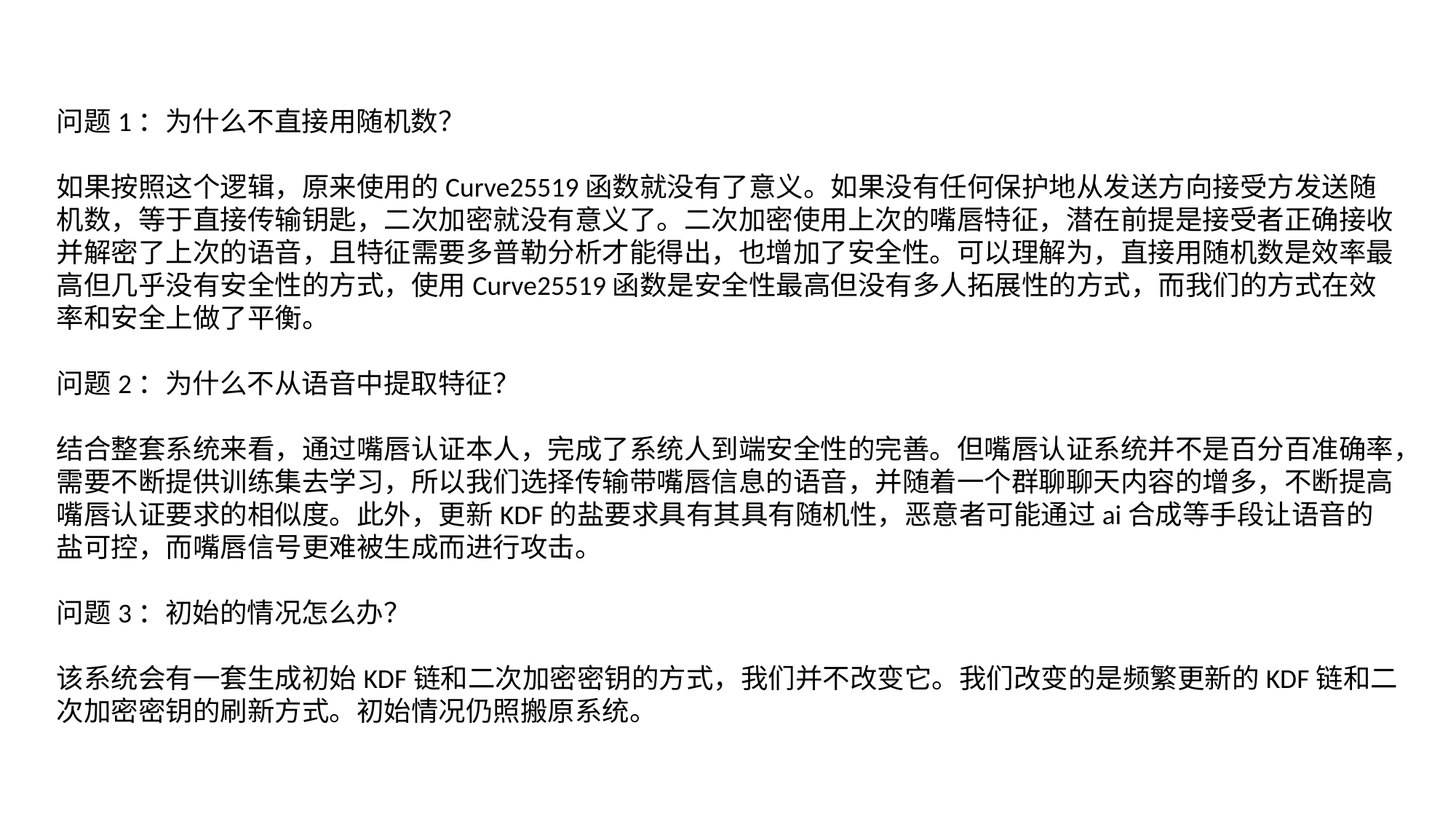

问题1：为什么不直接用随机数？

如果按照这个逻辑，原来使用的Curve25519函数就没有了意义。如果没有任何保护地从发送方向接受方发送随机数，等于直接传输钥匙，二次加密就没有意义了。二次加密使用上次的嘴唇特征，潜在前提是接受者正确接收并解密了上次的语音，且特征需要多普勒分析才能得出，也增加了安全性。可以理解为，直接用随机数是效率最高但几乎没有安全性的方式，使用Curve25519函数是安全性最高但没有多人拓展性的方式，而我们的方式在效率和安全上做了平衡。

问题2：为什么不从语音中提取特征？

结合整套系统来看，通过嘴唇认证本人，完成了系统人到端安全性的完善。但嘴唇认证系统并不是百分百准确率，需要不断提供训练集去学习，所以我们选择传输带嘴唇信息的语音，并随着一个群聊聊天内容的增多，不断提高嘴唇认证要求的相似度。此外，更新KDF的盐要求具有其具有随机性，恶意者可能通过ai合成等手段让语音的盐可控，而嘴唇信号更难被生成而进行攻击。

问题3：初始的情况怎么办？

该系统会有一套生成初始KDF链和二次加密密钥的方式，我们并不改变它。我们改变的是频繁更新的KDF链和二次加密密钥的刷新方式。初始情况仍照搬原系统。